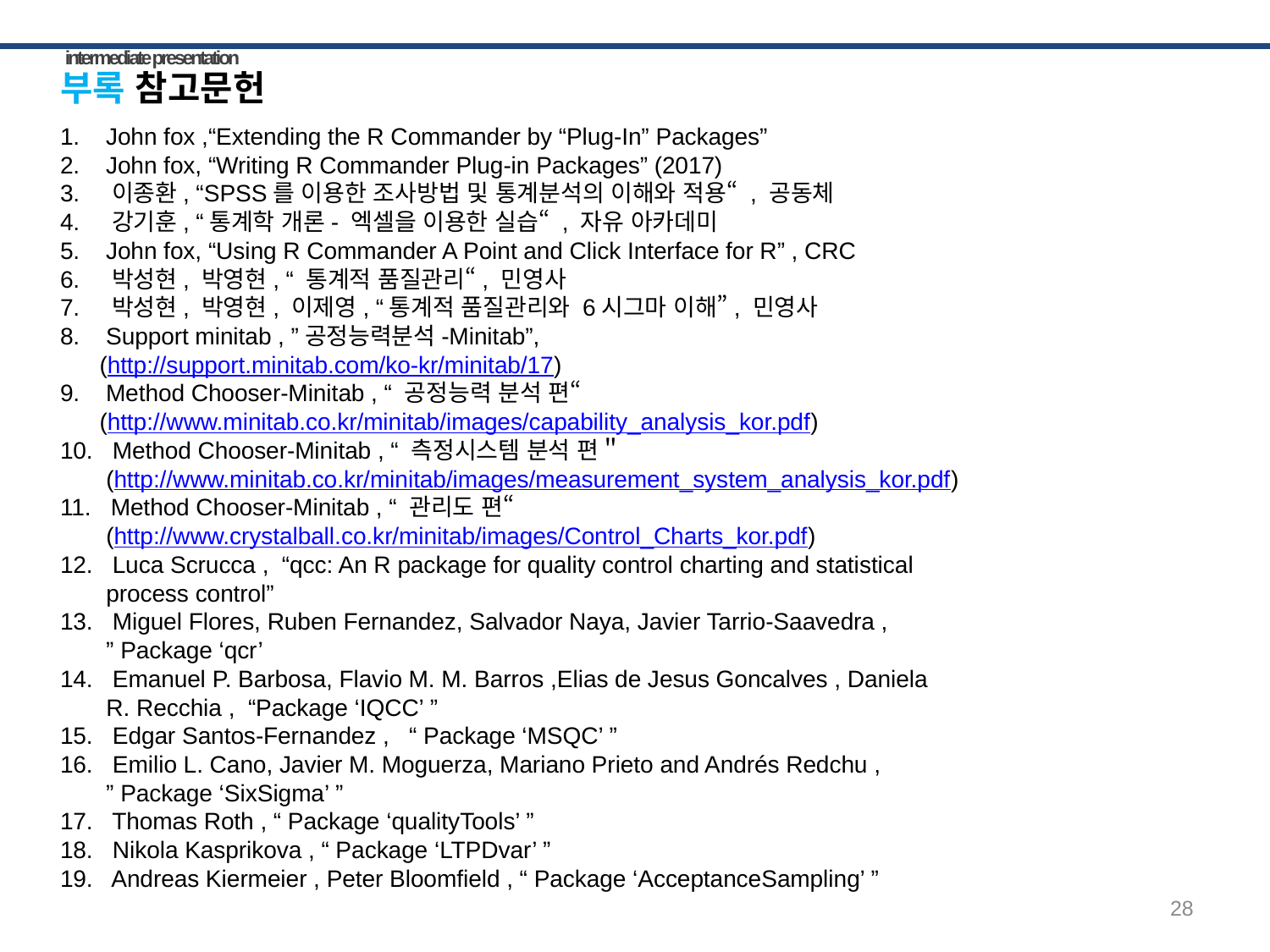

intermediate presentation
부록 참고문헌

1.    John fox ,“Extending the R Commander by “Plug-In” Packages”
2.    John fox, “Writing R Commander Plug-in Packages” (2017)
3.    이종환, “SPSS를 이용한 조사방법 및 통계분석의 이해와 적용“ , 공동체
4.    강기훈, “통계학 개론- 엑셀을 이용한 실습“ , 자유 아카데미
5.    John fox, “Using R Commander A Point and Click Interface for R” , CRC
6.    박성현, 박영현, “ 통계적 품질관리“, 민영사
7.    박성현, 박영현, 이제영, “통계적 품질관리와 6시그마 이해”, 민영사
8.    Support minitab , ”공정능력분석-Minitab”,
      (http://support.minitab.com/ko-kr/minitab/17)
9.    Method Chooser-Minitab , “ 공정능력 분석 편“
      (http://www.minitab.co.kr/minitab/images/capability_analysis_kor.pdf)
10.   Method Chooser-Minitab , “ 측정시스템 분석 편＂
       (http://www.minitab.co.kr/minitab/images/measurement_system_analysis_kor.pdf)
11.   Method Chooser-Minitab , “ 관리도 편“
       (http://www.crystalball.co.kr/minitab/images/Control_Charts_kor.pdf)
12.   Luca Scrucca ,  “qcc: An R package for quality control charting and statistical
       process control”
13.   Miguel Flores, Ruben Fernandez, Salvador Naya, Javier Tarrio-Saavedra ,
       ” Package ‘qcr’
14.   Emanuel P. Barbosa, Flavio M. M. Barros ,Elias de Jesus Goncalves , Daniela
       R. Recchia ,  “Package ‘IQCC’ ”
15.   Edgar Santos-Fernandez ,   “ Package ‘MSQC’ ”
16.   Emilio L. Cano, Javier M. Moguerza, Mariano Prieto and Andrés Redchu ,
       ” Package ‘SixSigma’ ”
17.   Thomas Roth , “ Package ‘qualityTools’ ”
18.   Nikola Kasprikova , “ Package ‘LTPDvar’ ”
19.   Andreas Kiermeier , Peter Bloomﬁeld , “ Package ‘AcceptanceSampling’ ”

28